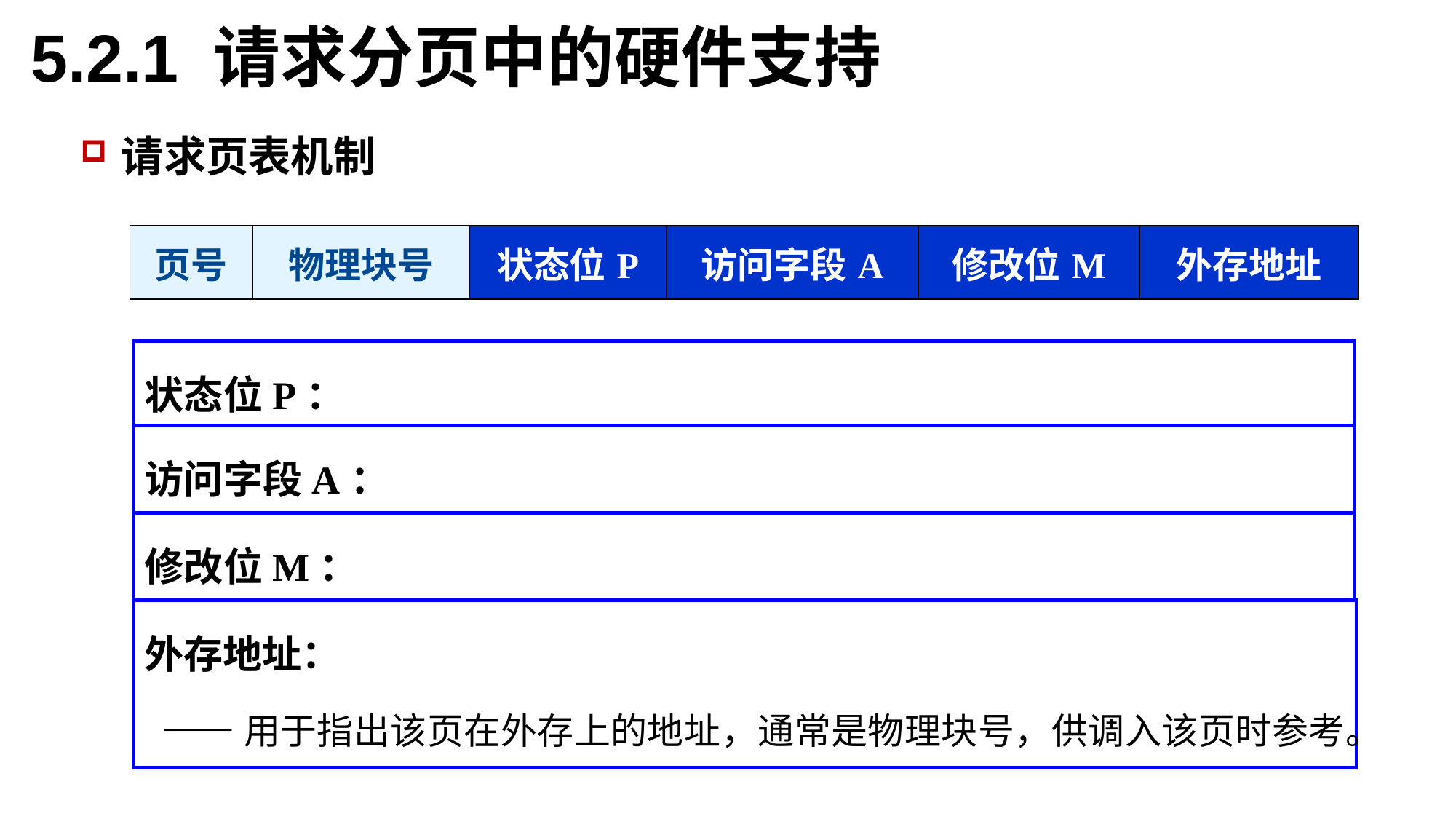

5.2.1 请求分页中的硬件支持
请求页表机制
| 页号 | 物理块号 | 状态位P | 访问字段A | 修改位M | 外存地址 |
| --- | --- | --- | --- | --- | --- |
状态位P：
	——用于指示该页是否已调入内存，供程序访问时参考。
访问字段A：
——用于记录本页在一段时间内被访问的次数，或记录本页最近已有多长时间未被访问，供选择换出页面时参考。
修改位M：
 ——表示该页在调入内存后是否被修改过，供置换页面时参考。
外存地址：
  ——用于指出该页在外存上的地址，通常是物理块号，供调入该页时参考。